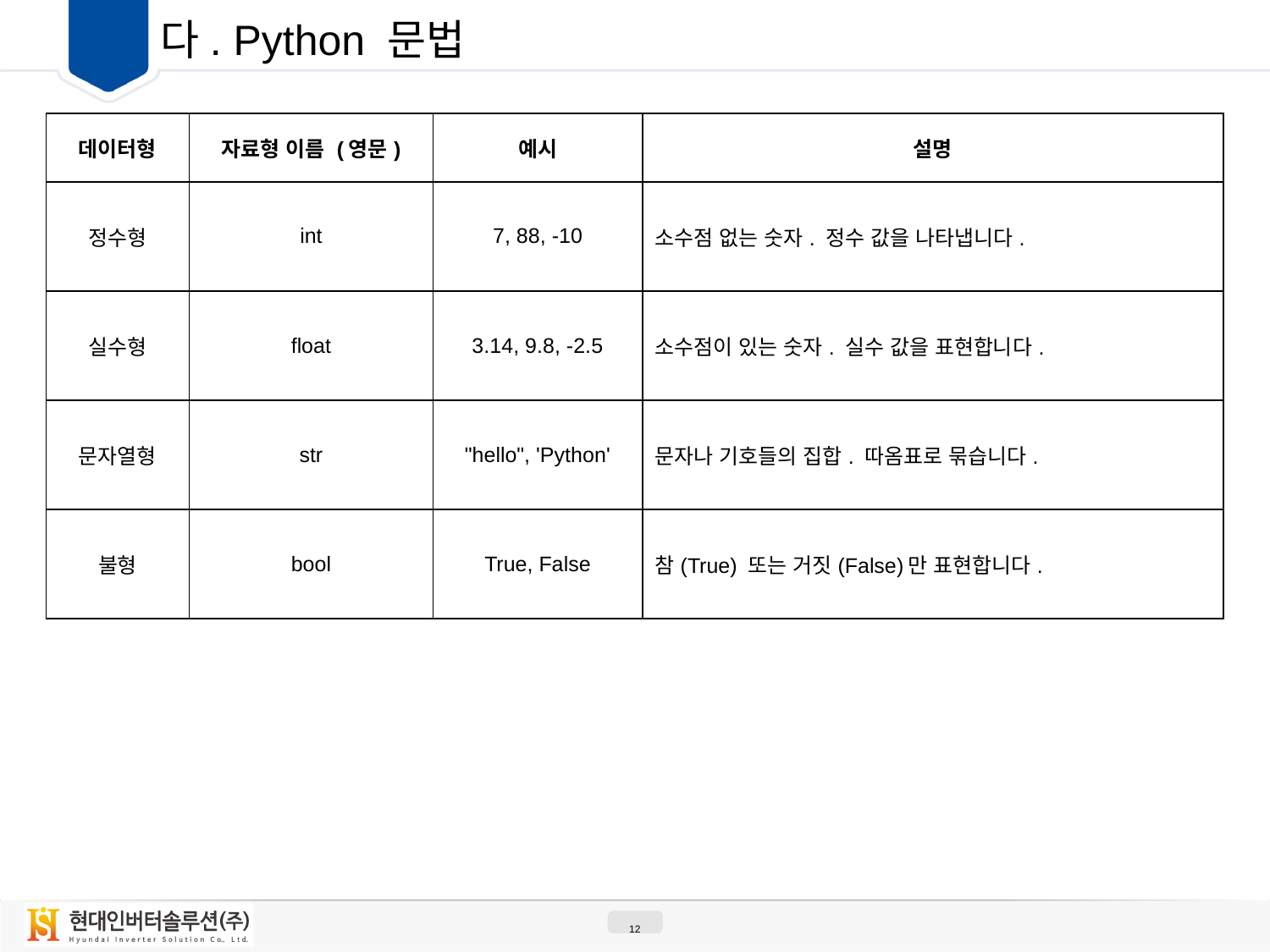

01
다. Python 문법
| 데이터형 | 자료형 이름 (영문) | 예시 | 설명 |
| --- | --- | --- | --- |
| 정수형 | int | 7, 88, -10 | 소수점 없는 숫자. 정수 값을 나타냅니다. |
| 실수형 | float | 3.14, 9.8, -2.5 | 소수점이 있는 숫자. 실수 값을 표현합니다. |
| 문자열형 | str | "hello", 'Python' | 문자나 기호들의 집합. 따옴표로 묶습니다. |
| 불형 | bool | True, False | 참(True) 또는 거짓(False)만 표현합니다. |